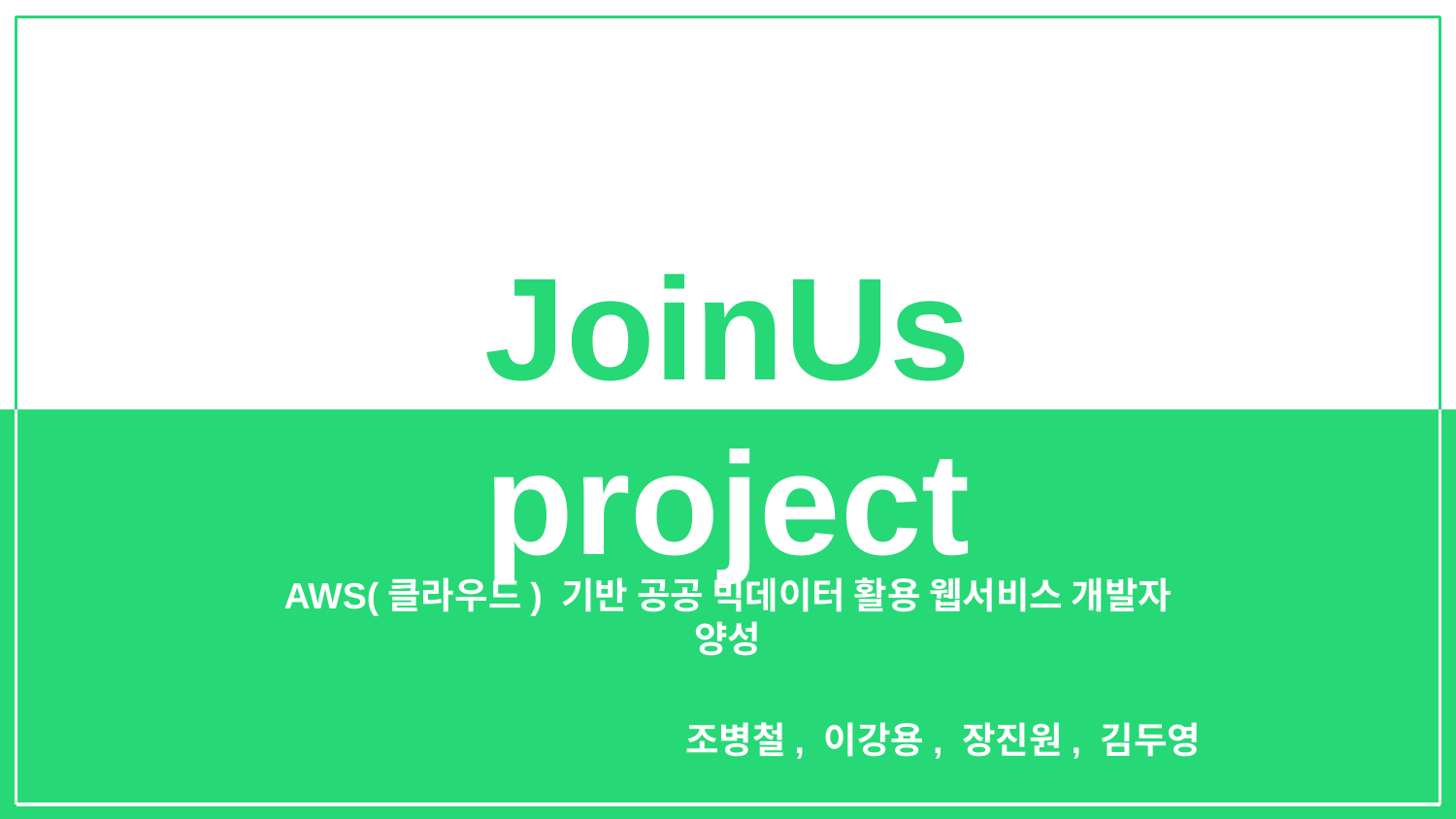

# JoinUs
project
AWS(클라우드) 기반 공공 빅데이터 활용 웹서비스 개발자 양성
조병철, 이강용, 장진원, 김두영